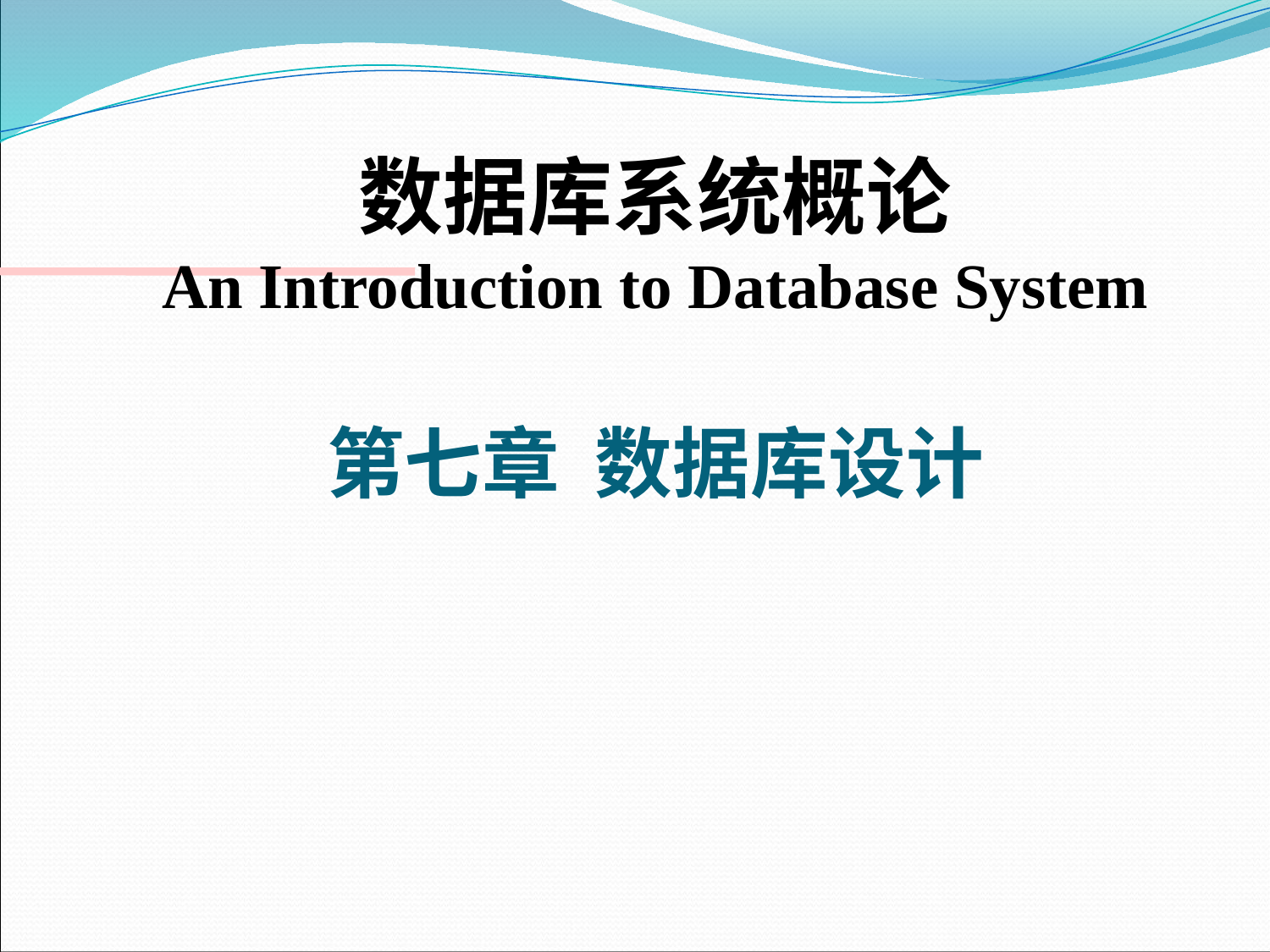

数据库系统概论
An Introduction to Database System

第七章  数据库设计

667